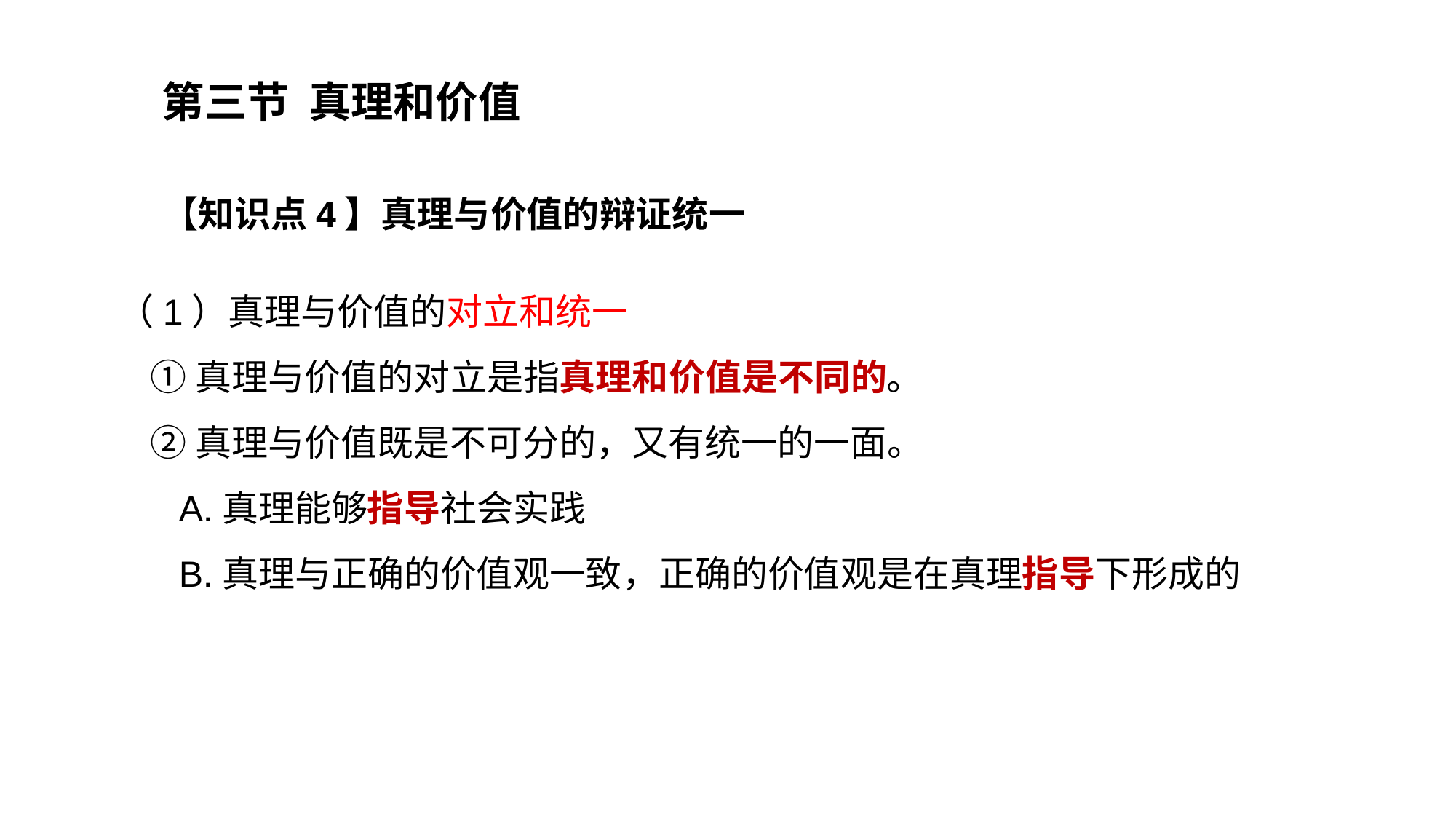

第二章
第三节  真理和价值
【知识点4】真理与价值的辩证统一
（1）真理与价值的对立和统一
    ①真理与价值的对立是指真理和价值是不同的。
    ②真理与价值既是不可分的，又有统一的一面。
      A.真理能够指导社会实践
      B.真理与正确的价值观一致，正确的价值观是在真理指导下形成的